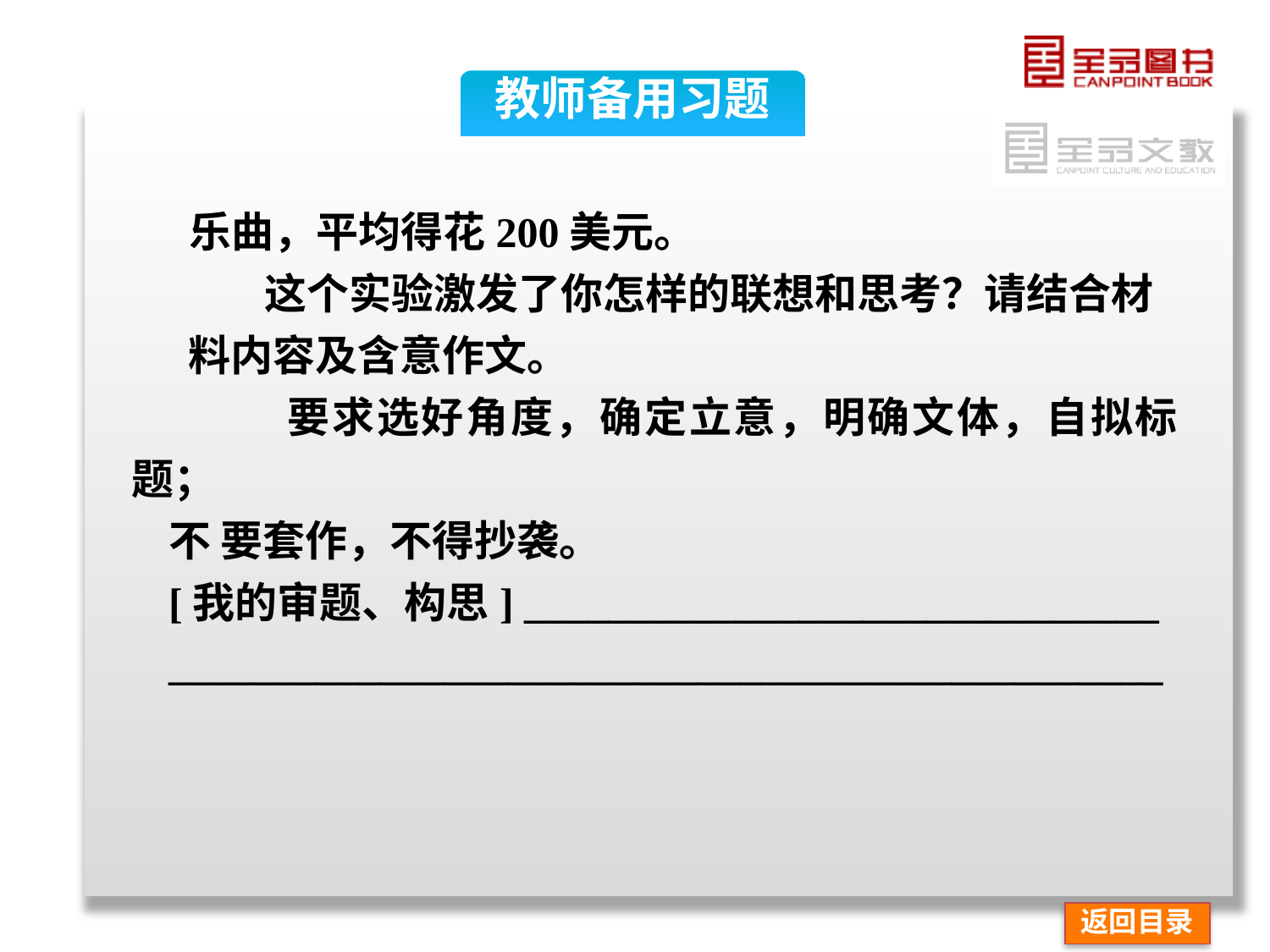

教师备用习题
     乐曲，平均得花200美元。
         这个实验激发了你怎样的联想和思考？请结合材
 料内容及含意作文。
         要求选好角度，确定立意，明确文体，自拟标题；
不 要套作，不得抄袭。
[我的审题、构思] ______________________________
_______________________________________________
返回目录